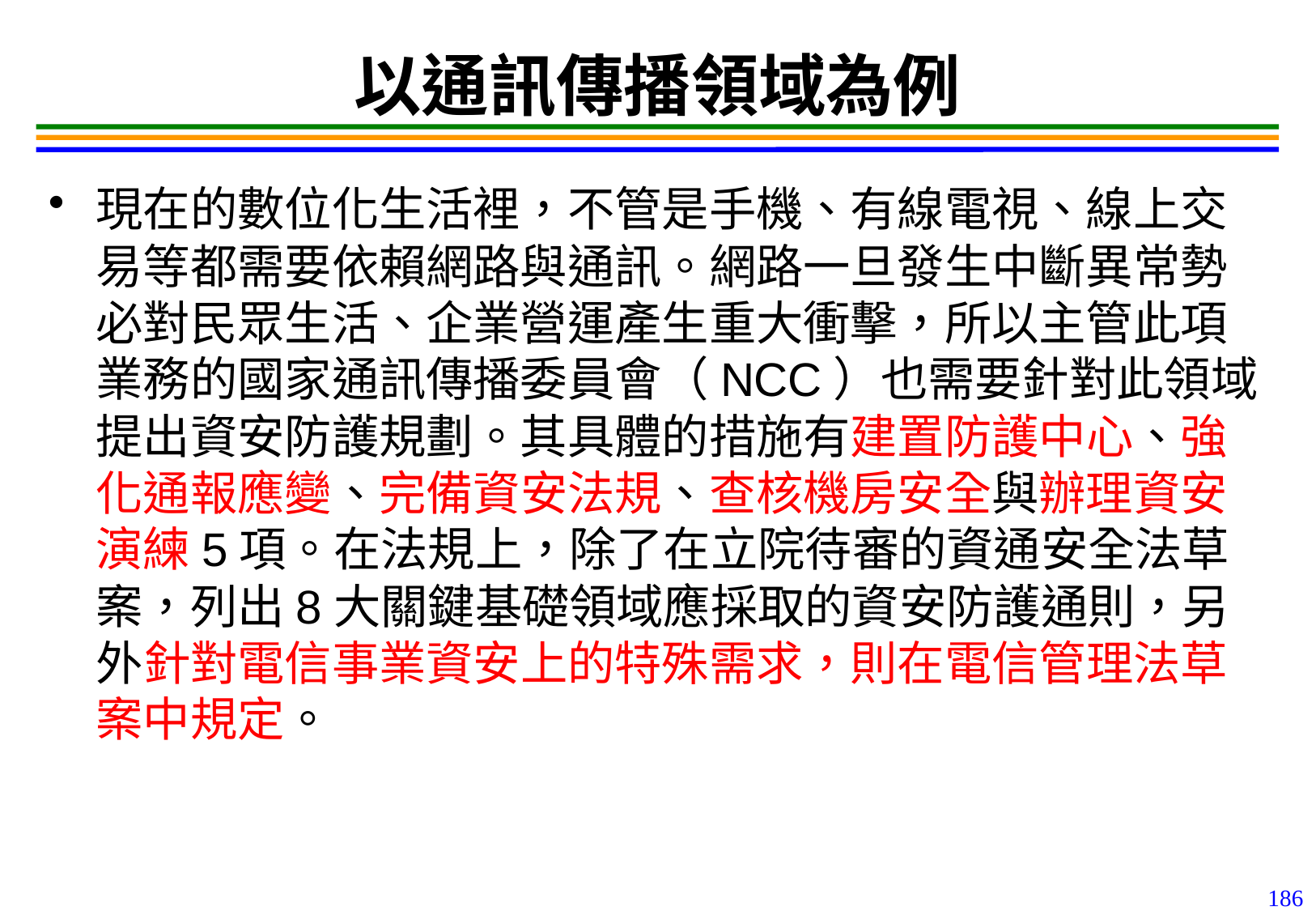

186
# 以通訊傳播領域為例
現在的數位化生活裡，不管是手機、有線電視、線上交易等都需要依賴網路與通訊。網路一旦發生中斷異常勢必對民眾生活、企業營運產生重大衝擊，所以主管此項業務的國家通訊傳播委員會（NCC）也需要針對此領域提出資安防護規劃。其具體的措施有建置防護中心、強化通報應變、完備資安法規、查核機房安全與辦理資安演練5項。在法規上，除了在立院待審的資通安全法草案，列出8大關鍵基礎領域應採取的資安防護通則，另外針對電信事業資安上的特殊需求，則在電信管理法草案中規定。